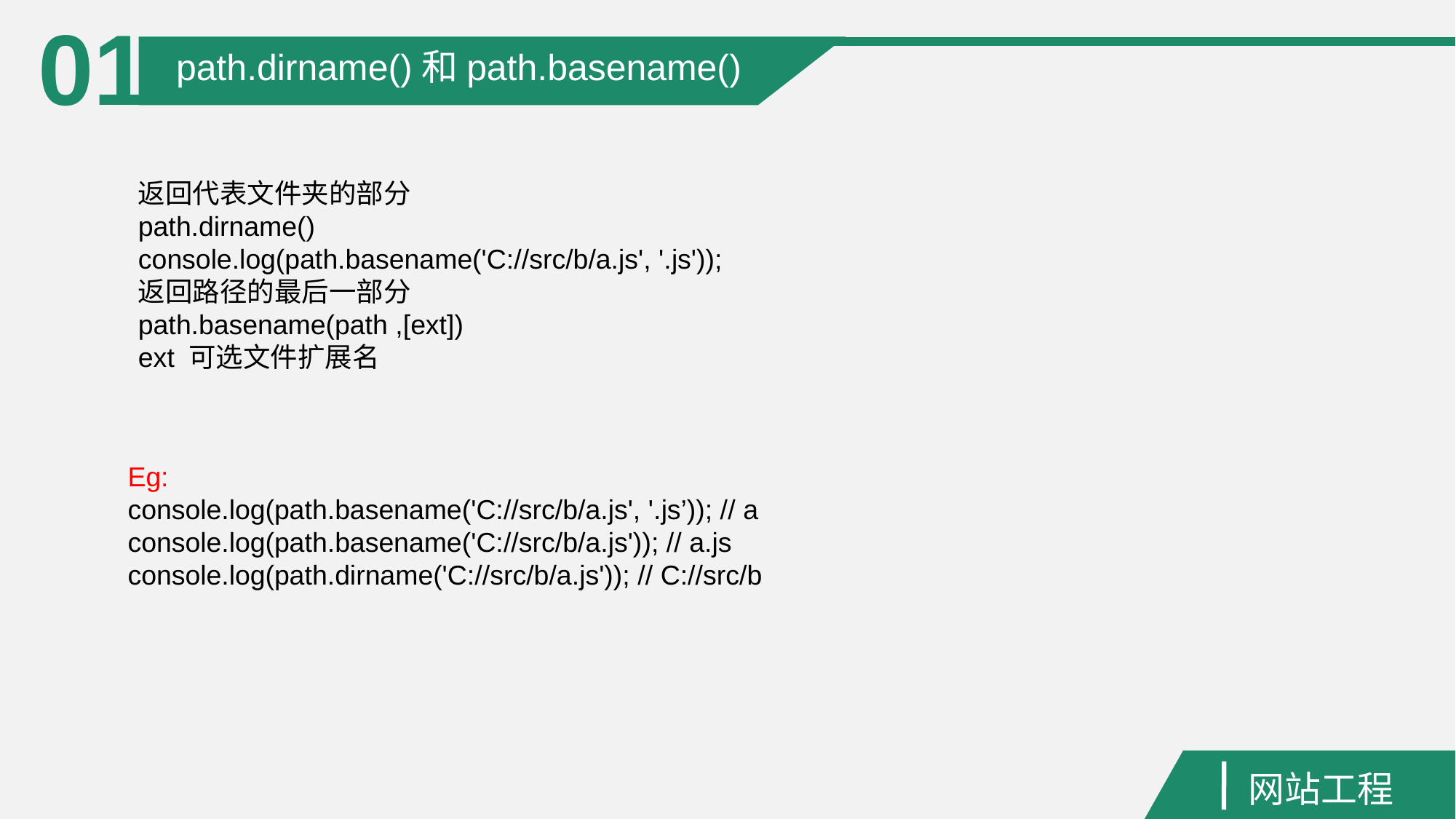

01
path.dirname()和path.basename()

返回代表文件夹的部分
path.dirname()
console.log(path.basename('C://src/b/a.js', '.js'));
返回路径的最后一部分
path.basename(path ,[ext])
ext 可选文件扩展名
Eg:
console.log(path.basename('C://src/b/a.js', '.js’)); // a
console.log(path.basename('C://src/b/a.js')); // a.js
console.log(path.dirname('C://src/b/a.js')); // C://src/b